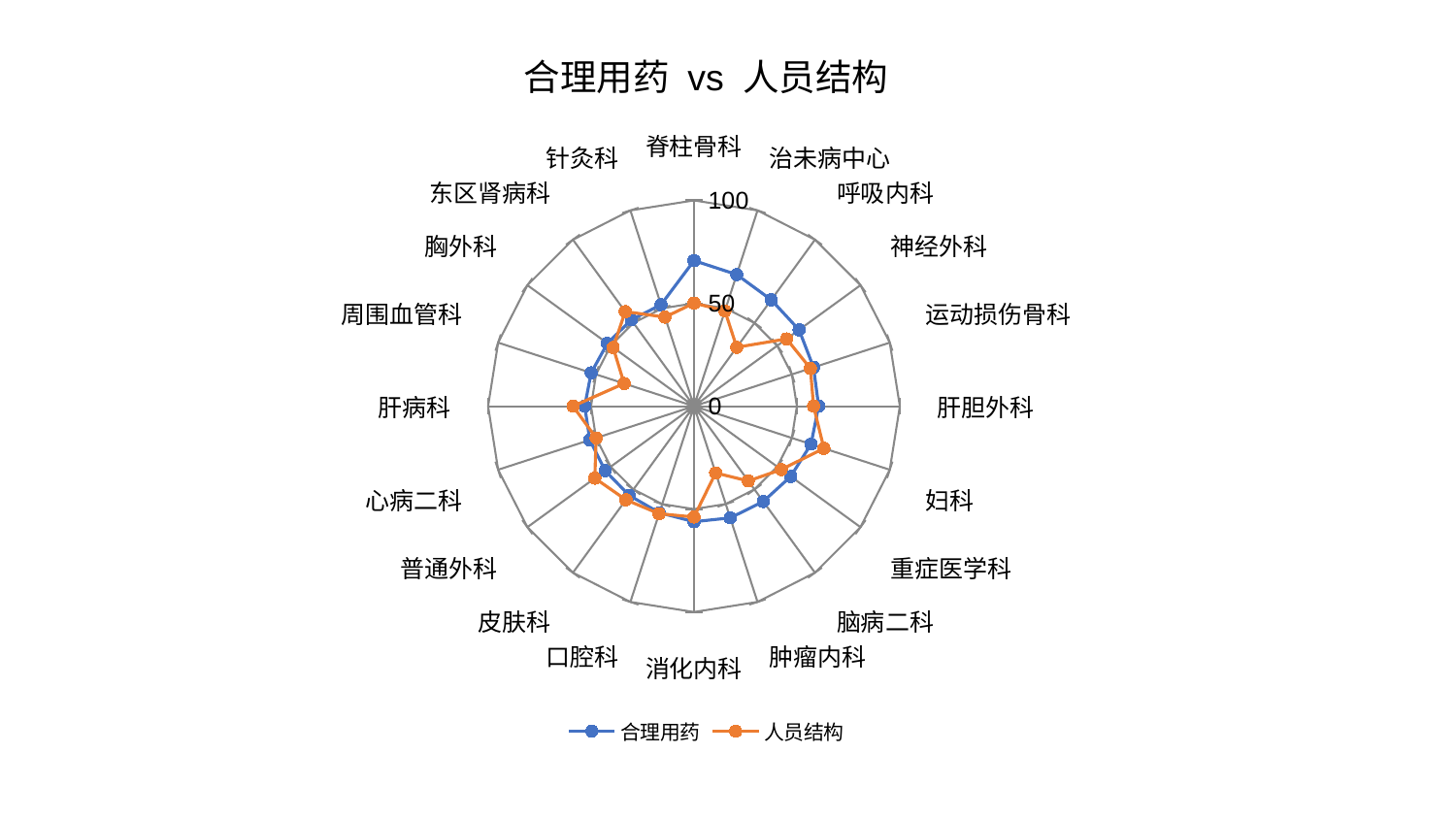

### Chart: 合理用药 vs 人员结构

| Category | 合理用药 | 人员结构 |
|---|---|---|
| 脊柱骨科 | 70.72140282635728 | 50.111102919718874 |
| 治未病中心 | 67.25606919194564 | 48.70937923352892 |
| 呼吸内科 | 63.871995240619 | 35.3838117381991 |
| 神经外科 | 63.12431926445861 | 55.619857955974446 |
| 运动损伤骨科 | 61.08528503771114 | 59.46969193720183 |
| 肝胆外科 | 60.57439929092304 | 58.107561941469896 |
| 妇科 | 59.777460118429 | 66.36809533125594 |
| 重症医学科 | 58.11118317933211 | 52.41061834839394 |
| 脑病二科 | 57.27401497339823 | 44.910029350179556 |
| 肿瘤内科 | 57.056120376206934 | 34.10682524421268 |
| 消化内科 | 56.13973286865171 | 53.85798756607894 |
| 口腔科 | 54.437733321049784 | 54.91826675576095 |
| 皮肤科 | 53.5583514385328 | 56.23188498147123 |
| 普通外科 | 53.33761862892658 | 59.51865322494658 |
| 心病二科 | 53.190561697106546 | 49.970051771997184 |
| 肝病科 | 53.067779492723574 | 58.7516754983615 |
| 周围血管科 | 52.50722505678786 | 35.6560730497546 |
| 胸外科 | 51.991784781033004 | 48.520574410653 |
| 东区肾病科 | 51.855284755693084 | 56.815719940612844 |
| 针灸科 | 51.82521862863896 | 45.50778022341725 |
54